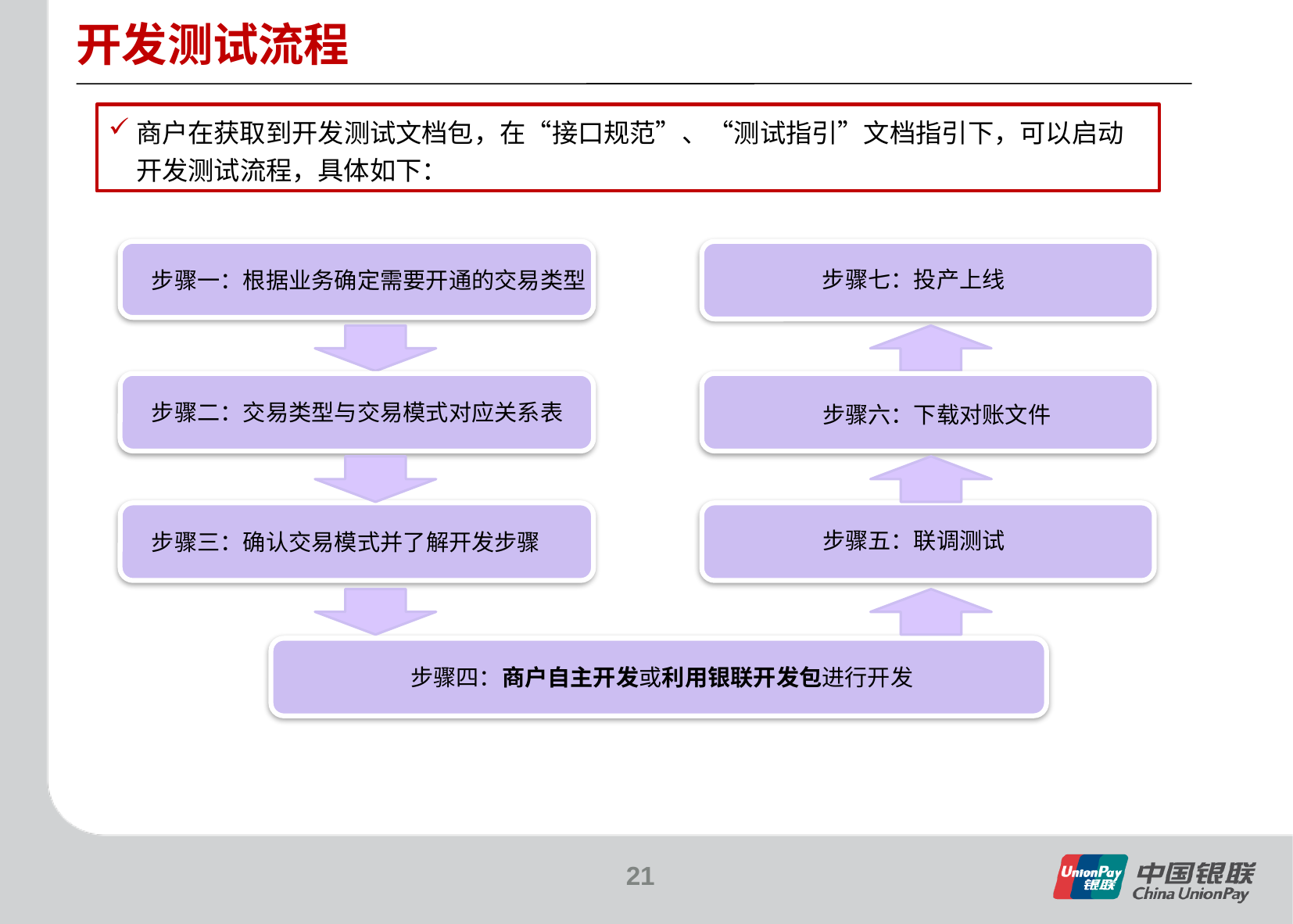

开发测试流程

商户在获取到开发测试文档包，在“接口规范”、“测试指引”文档指引下，可以启动开发测试流程，具体如下：

步骤七：投产上线
步骤一：根据业务确定需要开通的交易类型
步骤二：交易类型与交易模式对应关系表
步骤六：下载对账文件
步骤五：联调测试
步骤三：确认交易模式并了解开发步骤
步骤四：商户自主开发或利用银联开发包进行开发